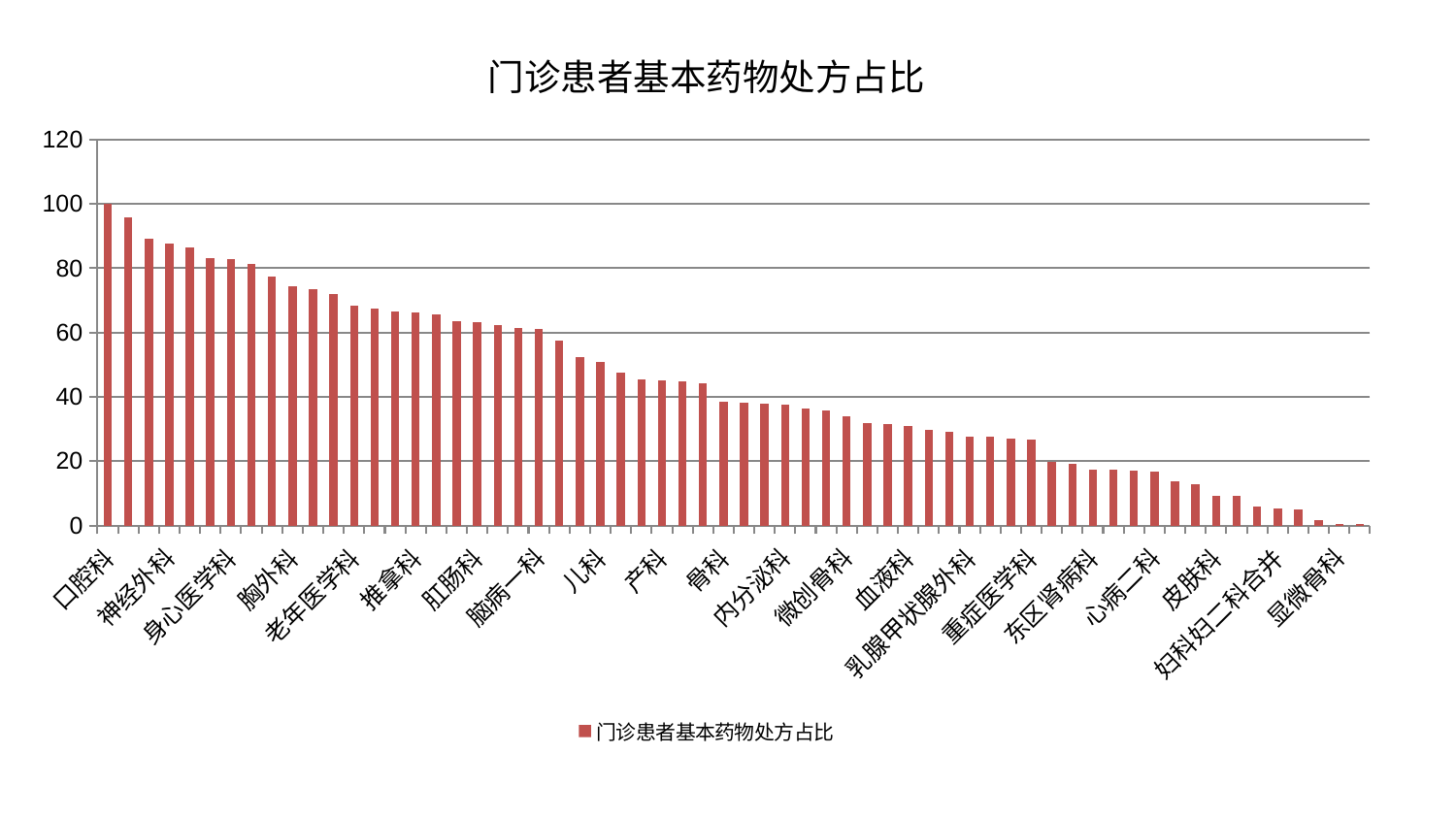

### Chart: 门诊患者基本药物处方占比

| Category | 门诊患者基本药物处方占比 |
|---|---|
| 口腔科 | 100.0 |
| 脑病二科 | 95.86668077279126 |
| 心血管内科 | 89.27310833743454 |
| 神经外科 | 87.76135100734426 |
| 神经内科 | 86.48736526881429 |
| 泌尿外科 | 83.2112431380273 |
| 身心医学科 | 82.95758800225528 |
| 心病一科 | 81.32675513256342 |
| 脾胃病科 | 77.39306227633654 |
| 胸外科 | 74.27071273452756 |
| 东区重症医学科 | 73.62408634147955 |
| 小儿骨科 | 71.83675007658238 |
| 老年医学科 | 68.35290293921125 |
| 消化内科 | 67.3429157139782 |
| 眼科 | 66.43291485083971 |
| 推拿科 | 66.39163410074396 |
| 心病三科 | 65.66603143265979 |
| 关节骨科 | 63.40906120492957 |
| 肛肠科 | 63.26456469138548 |
| 风湿病科 | 62.305254875410434 |
| 运动损伤骨科 | 61.36025714239662 |
| 脑病一科 | 61.26803595611725 |
| 肾脏内科 | 57.358367738498906 |
| 美容皮肤科 | 52.41348613665028 |
| 儿科 | 50.89532083435953 |
| 综合内科 | 47.64198064413751 |
| 针灸科 | 45.53020719319813 |
| 产科 | 45.19340349265524 |
| 肿瘤内科 | 44.72277804136197 |
| 中医外治中心 | 44.30912531372375 |
| 骨科 | 38.62357961661959 |
| 妇二科 | 38.16127087880596 |
| 耳鼻喉科 | 37.83416177108409 |
| 内分泌科 | 37.716979533111534 |
| 西区重症医学科 | 36.382426378844066 |
| 小儿推拿科 | 35.6439617700572 |
| 微创骨科 | 34.058293964836544 |
| 普通外科 | 31.764941854941128 |
| 创伤骨科 | 31.628144557060562 |
| 血液科 | 31.046950546195447 |
| 脑病三科 | 29.765781515249735 |
| 周围血管科 | 29.068742195632527 |
| 乳腺甲状腺外科 | 27.700374512430823 |
| 肝胆外科 | 27.514827862239954 |
| 呼吸内科 | 27.10614517832497 |
| 重症医学科 | 26.58065745233116 |
| 肝病科 | 19.758586257327977 |
| 妇科 | 19.049515013264845 |
| 东区肾病科 | 17.405384699368785 |
| 康复科 | 17.363768414312972 |
| 心病四科 | 17.176769982433328 |
| 心病二科 | 16.710821413429368 |
| 脊柱骨科 | 13.666133292349047 |
| 男科 | 12.92228257175834 |
| 皮肤科 | 9.323862921323173 |
| 脾胃科消化科合并 | 9.185863190986618 |
| 治未病中心 | 5.996765733534173 |
| 妇科妇二科合并 | 5.235460231000359 |
| 中医经典科 | 4.970916032909357 |
| 肾病科 | 1.6706813517399328 |
| 显微骨科 | 0.5436641874306006 |
| 医院 | 0.3271095376493396 |
59